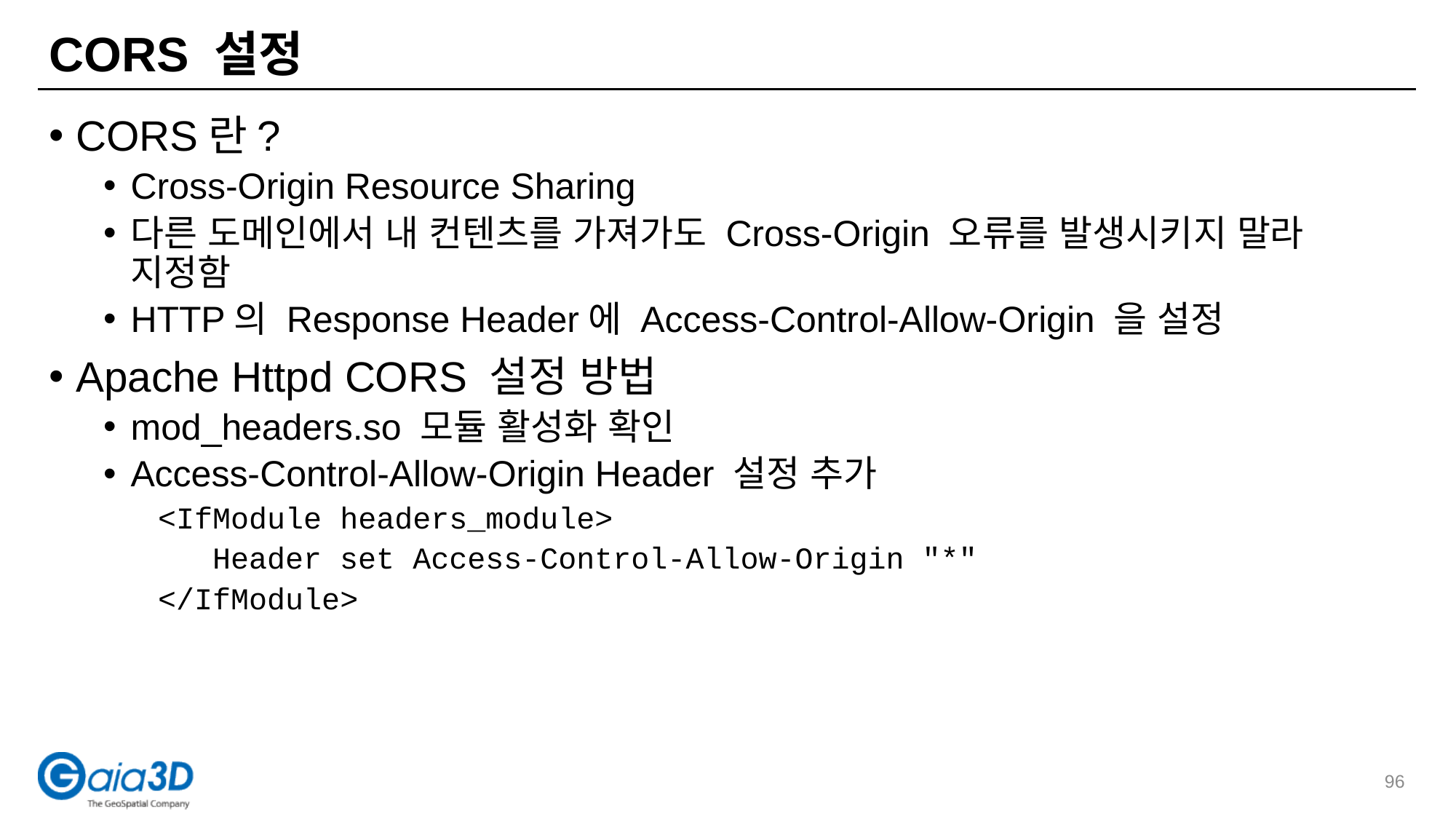

# CORS 설정
CORS란?
Cross-Origin Resource Sharing
다른 도메인에서 내 컨텐츠를 가져가도 Cross-Origin 오류를 발생시키지 말라 지정함
HTTP의 Response Header에 Access-Control-Allow-Origin 을 설정
Apache Httpd CORS 설정 방법
mod_headers.so 모듈 활성화 확인
Access-Control-Allow-Origin Header 설정 추가
<IfModule headers_module>
   Header set Access-Control-Allow-Origin "*"
</IfModule>

96